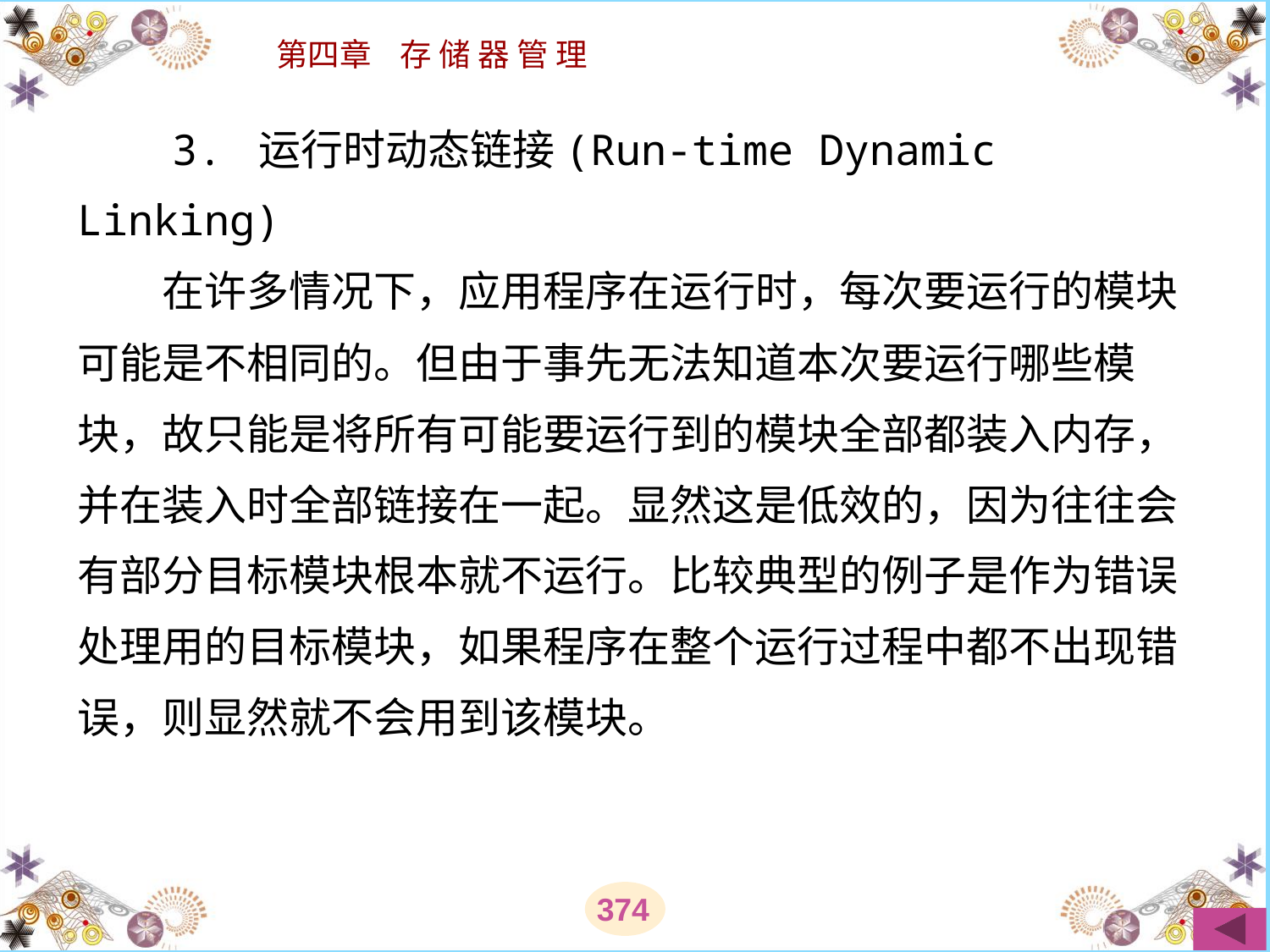

# 3. 运行时动态链接(Run-time Dynamic Linking) 　　在许多情况下，应用程序在运行时，每次要运行的模块可能是不相同的。但由于事先无法知道本次要运行哪些模块，故只能是将所有可能要运行到的模块全部都装入内存，并在装入时全部链接在一起。显然这是低效的，因为往往会有部分目标模块根本就不运行。比较典型的例子是作为错误处理用的目标模块，如果程序在整个运行过程中都不出现错误，则显然就不会用到该模块。